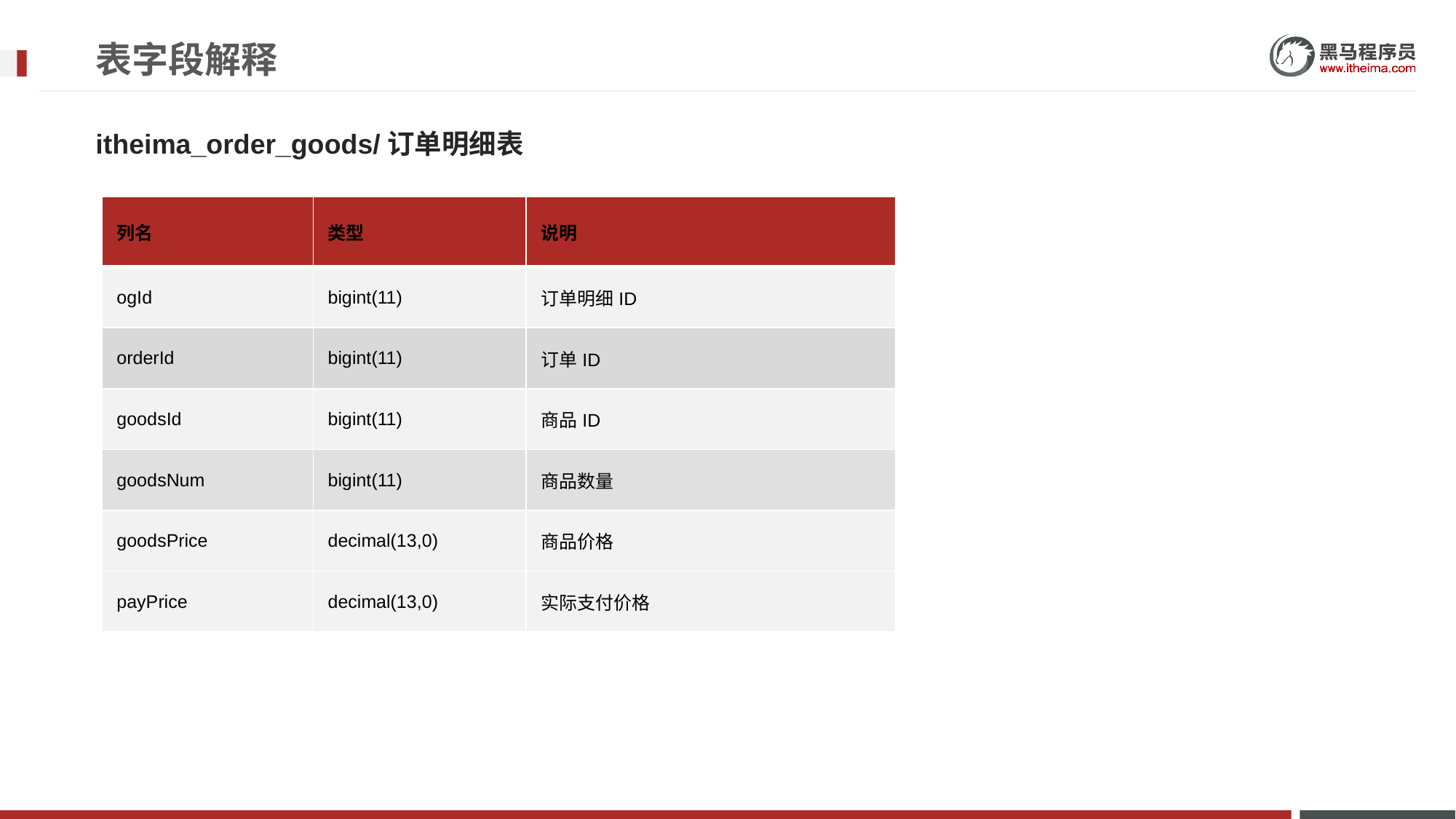

# 表字段解释
itheima_order_goods/订单明细表
| 列名 | 类型 | 说明 |
| --- | --- | --- |
| ogId | bigint(11) | 订单明细ID |
| orderId | bigint(11) | 订单ID |
| goodsId | bigint(11) | 商品ID |
| goodsNum | bigint(11) | 商品数量 |
| goodsPrice | decimal(13,0) | 商品价格 |
| payPrice | decimal(13,0) | 实际支付价格 |